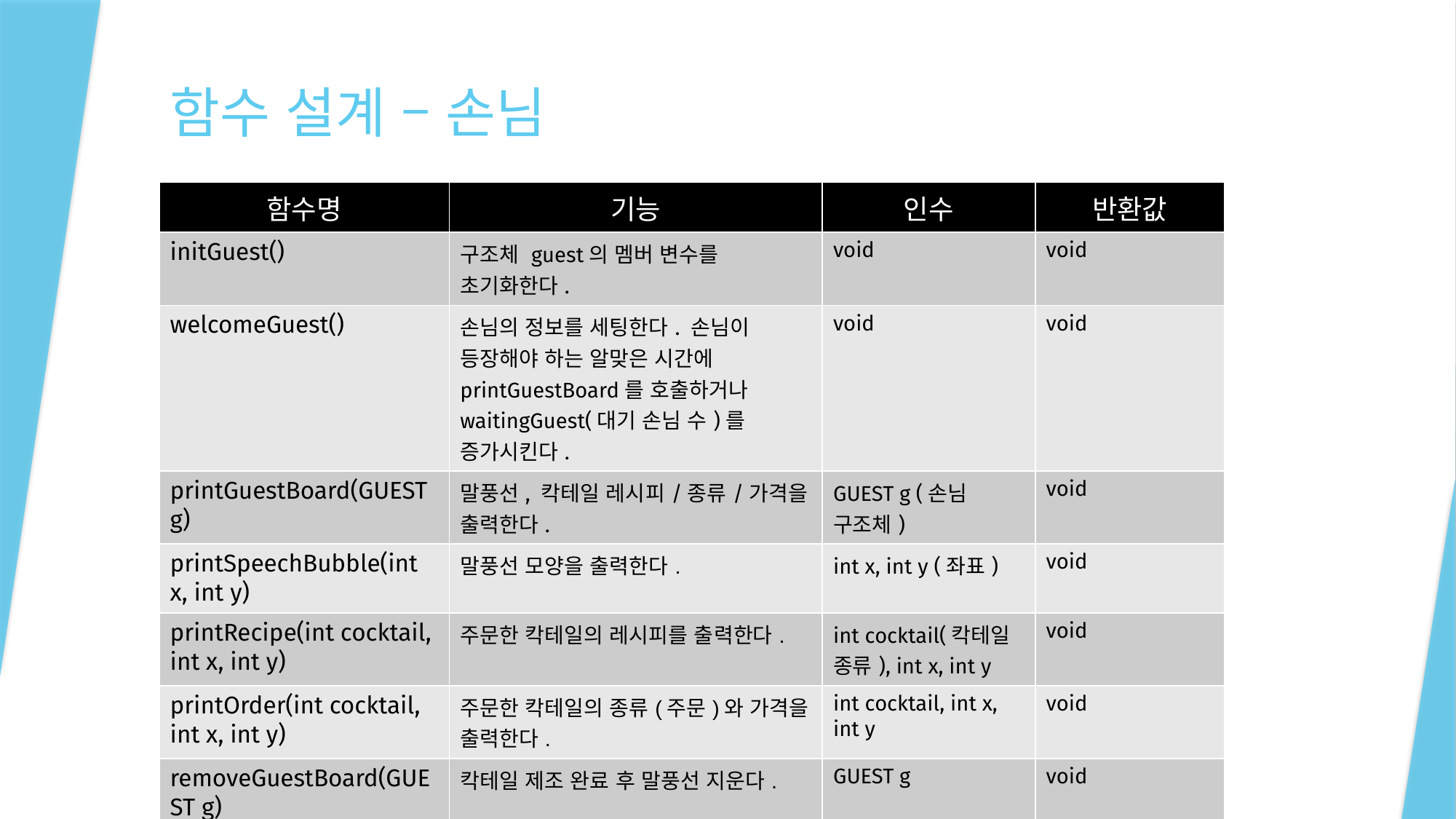

# 함수 설계 – 손님
| 함수명 | 기능 | 인수 | 반환값 |
| --- | --- | --- | --- |
| initGuest() | 구조체 guest의 멤버 변수를 초기화한다. | void | void |
| welcomeGuest() | 손님의 정보를 세팅한다. 손님이 등장해야 하는 알맞은 시간에 printGuestBoard를 호출하거나 waitingGuest(대기 손님 수)를 증가시킨다. | void | void |
| printGuestBoard(GUEST g) | 말풍선, 칵테일 레시피/종류/가격을 출력한다. | GUEST g (손님 구조체) | void |
| printSpeechBubble(int x, int y) | 말풍선 모양을 출력한다. | int x, int y (좌표) | void |
| printRecipe(int cocktail, int x, int y) | 주문한 칵테일의 레시피를 출력한다. | int cocktail(칵테일 종류), int x, int y | void |
| printOrder(int cocktail, int x, int y) | 주문한 칵테일의 종류(주문)와 가격을 출력한다. | int cocktail, int x, int y | void |
| removeGuestBoard(GUEST g) | 칵테일 제조 완료 후 말풍선 지운다. | GUEST g | void |